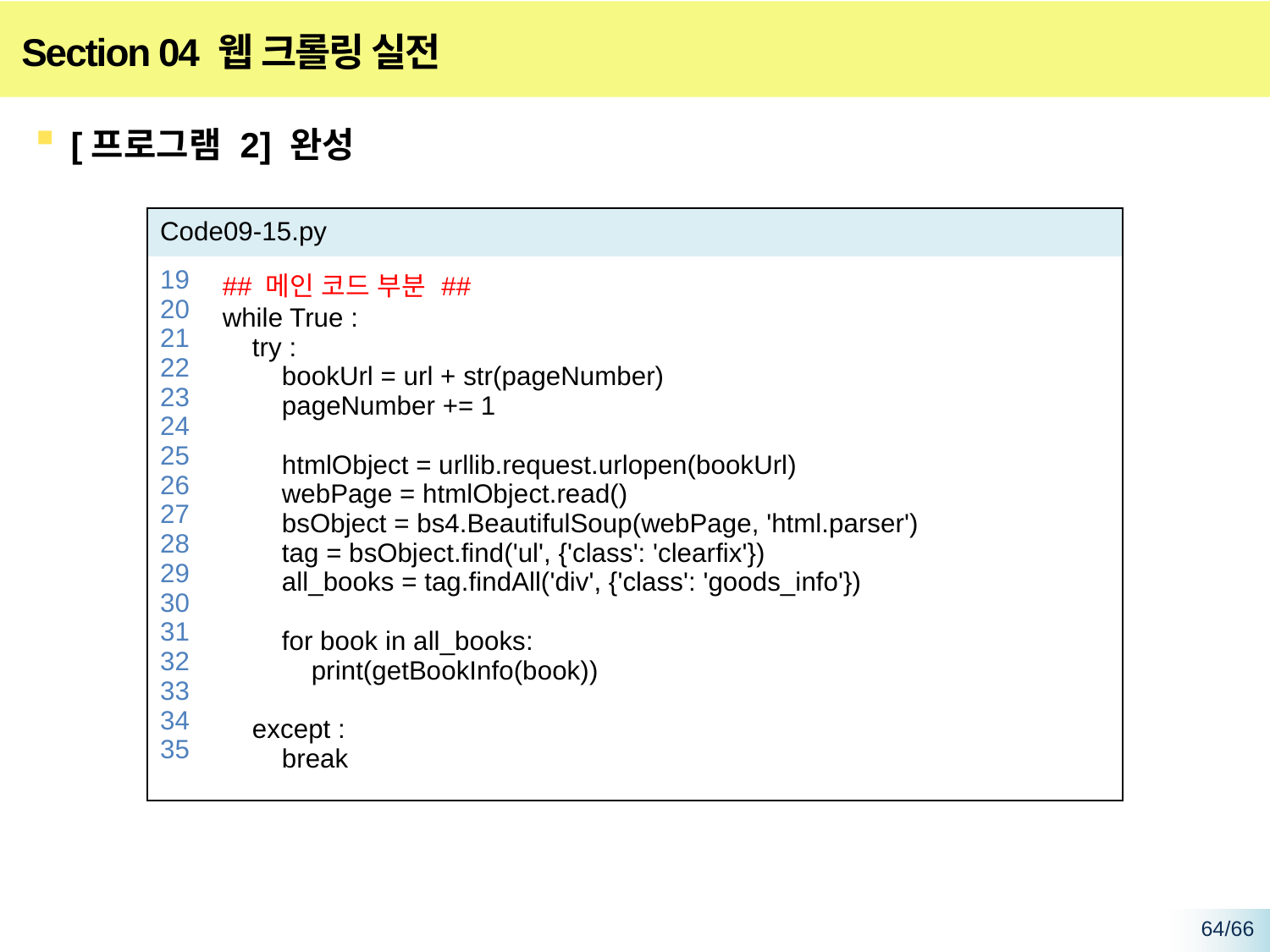

# Section 04 웹 크롤링 실전
[프로그램 2] 완성

| Code09-15.py |  |
| --- | --- |
| 19 20 21 22 23 24 25 26 27 28 29 30 31 32 33 34 35 | ## 메인 코드 부분 ## while True : try : bookUrl = url + str(pageNumber) pageNumber += 1 htmlObject = urllib.request.urlopen(bookUrl) webPage = htmlObject.read() bsObject = bs4.BeautifulSoup(webPage, 'html.parser') tag = bsObject.find('ul', {'class': 'clearfix'}) all\_books = tag.findAll('div', {'class': 'goods\_info'}) for book in all\_books: print(getBookInfo(book)) except : break |